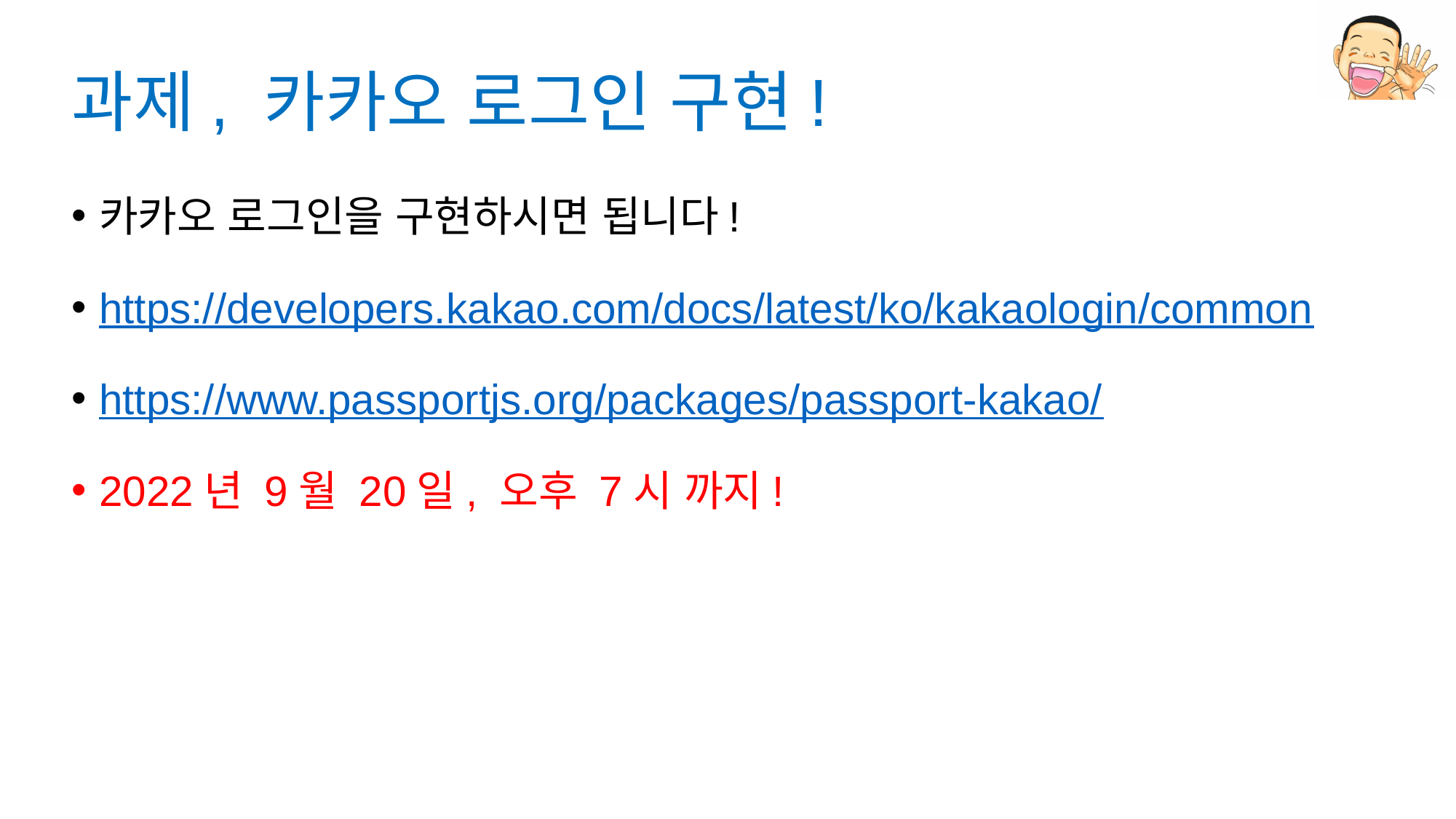

# 과제, 카카오 로그인 구현!
카카오 로그인을 구현하시면 됩니다!
https://developers.kakao.com/docs/latest/ko/kakaologin/common
https://www.passportjs.org/packages/passport-kakao/
2022년 9월 20일, 오후 7시 까지!